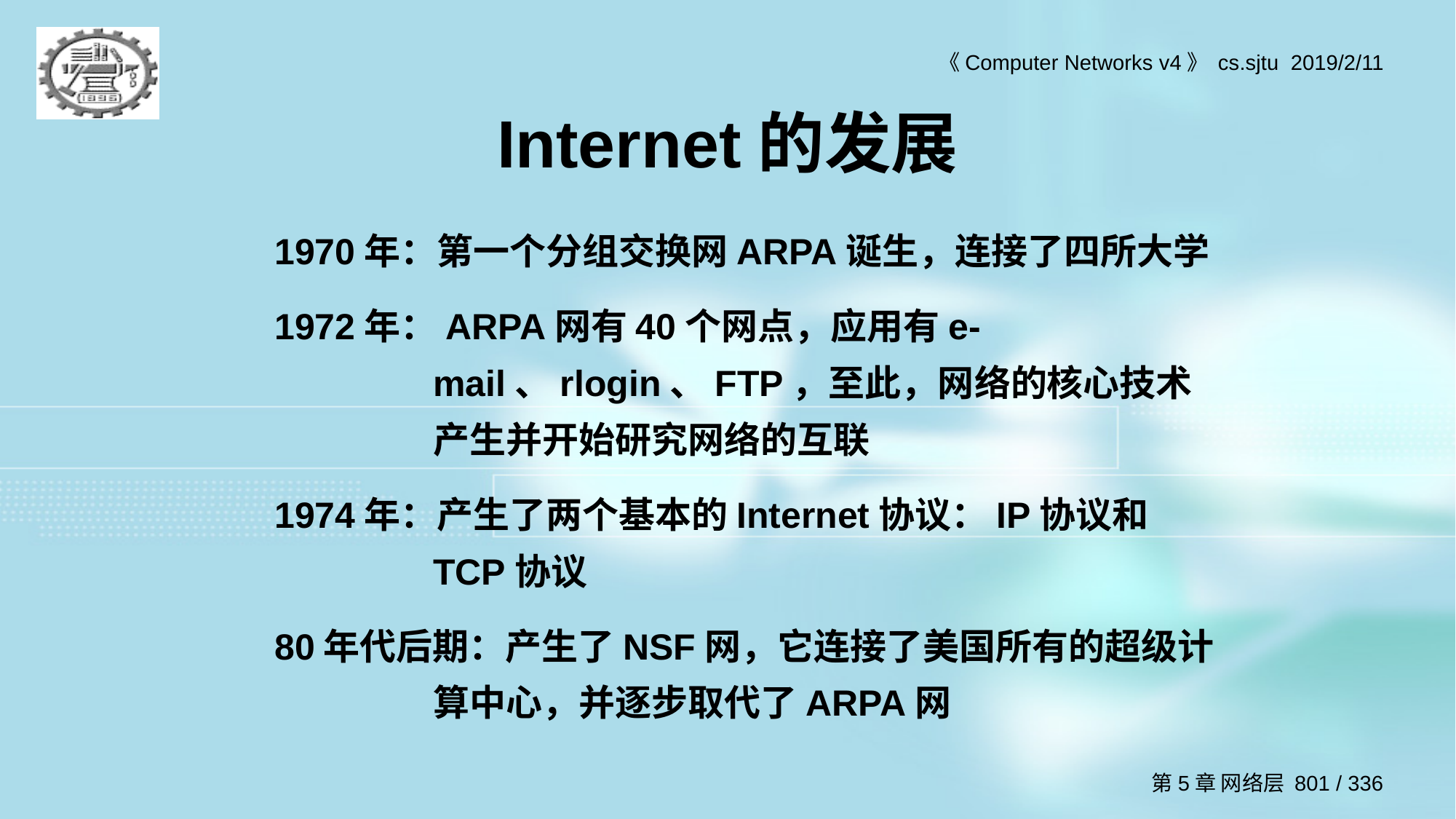

# Internet的发展
1970年：第一个分组交换网ARPA诞生，连接了四所大学
1972年：ARPA网有40个网点，应用有e-mail、rlogin、FTP，至此，网络的核心技术产生并开始研究网络的互联
1974年：产生了两个基本的Internet协议：IP协议和TCP协议
80年代后期：产生了NSF网，它连接了美国所有的超级计算中心，并逐步取代了ARPA网